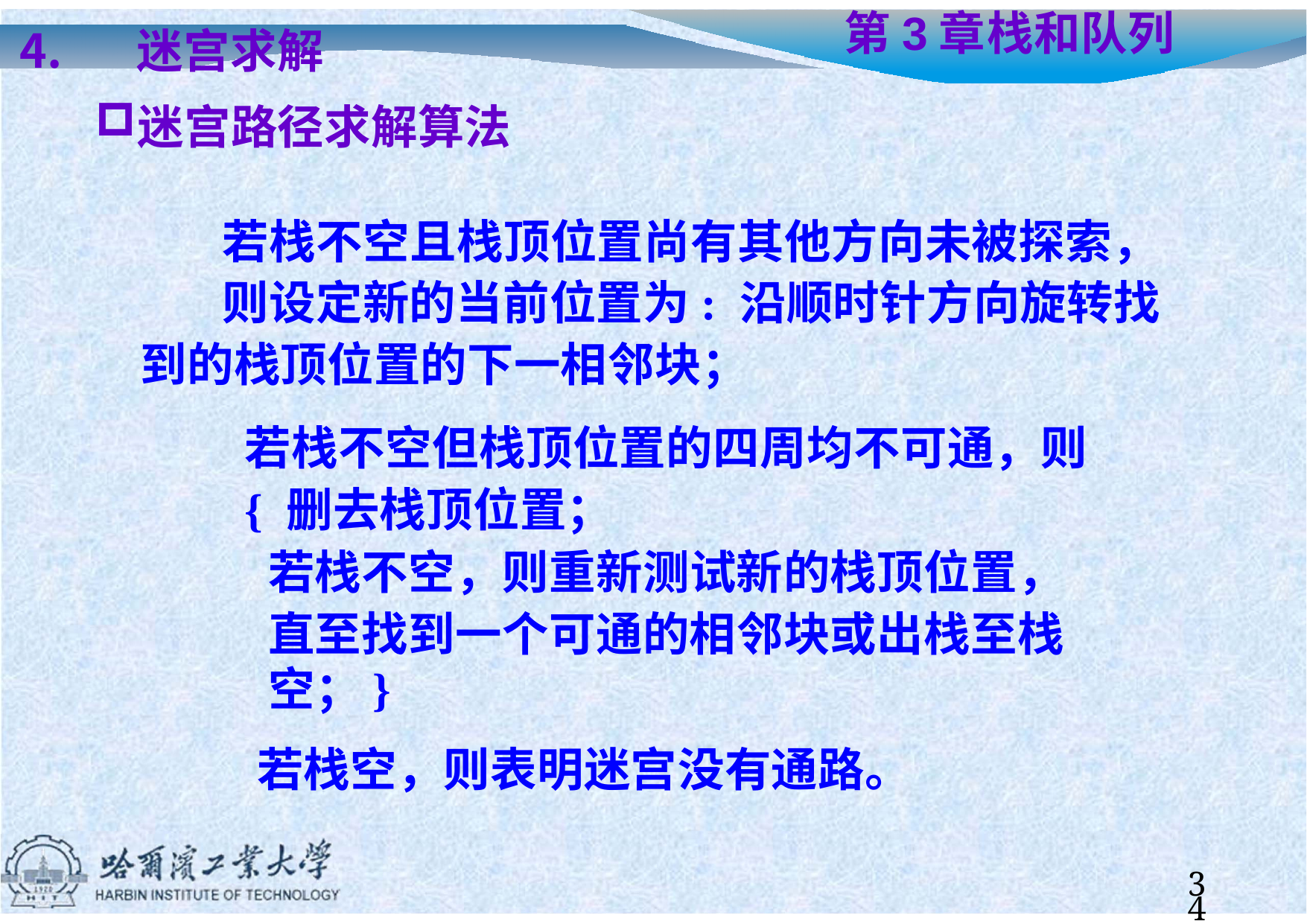

迷宫求解
迷宫路径求解算法
# 第3章	栈和队列

若栈不空且栈顶位置尚有其他方向未被探索， 则设定新的当前位置为: 沿顺时针方向旋转找
到的栈顶位置的下一相邻块；
若栈不空但栈顶位置的四周均不可通，则
{ 删去栈顶位置；
若栈不空，则重新测试新的栈顶位置，
直至找到一个可通的相邻块或出栈至栈空；}
若栈空，则表明迷宫没有通路。

34